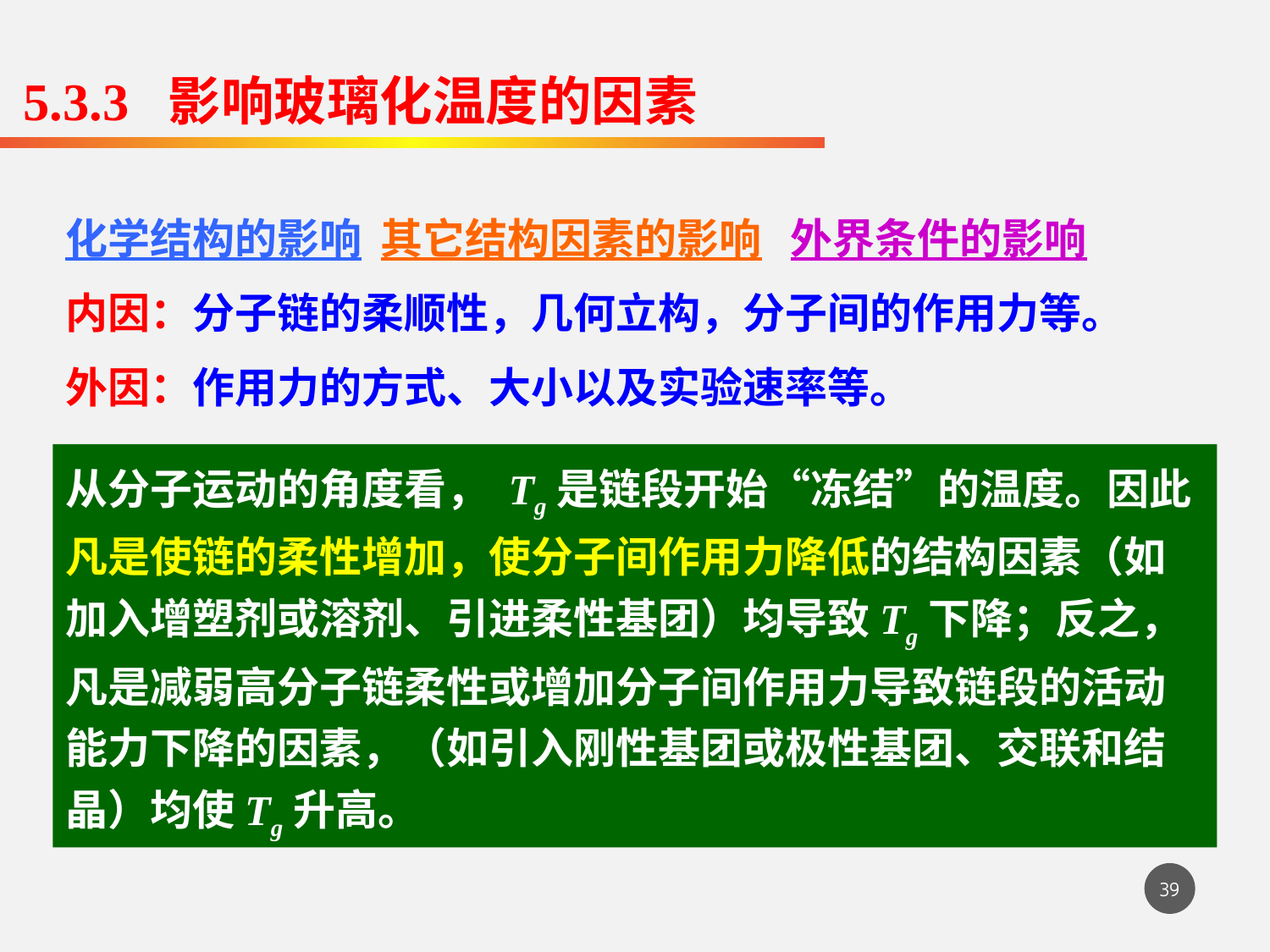

5.3.3  影响玻璃化温度的因素
化学结构的影响  其它结构因素的影响   外界条件的影响
内因：分子链的柔顺性，几何立构，分子间的作用力等。
外因：作用力的方式、大小以及实验速率等。
从分子运动的角度看， Tg是链段开始“冻结”的温度。因此凡是使链的柔性增加，使分子间作用力降低的结构因素（如加入增塑剂或溶剂、引进柔性基团）均导致Tg下降；反之，凡是减弱高分子链柔性或增加分子间作用力导致链段的活动能力下降的因素，（如引入刚性基团或极性基团、交联和结晶）均使Tg升高。
39